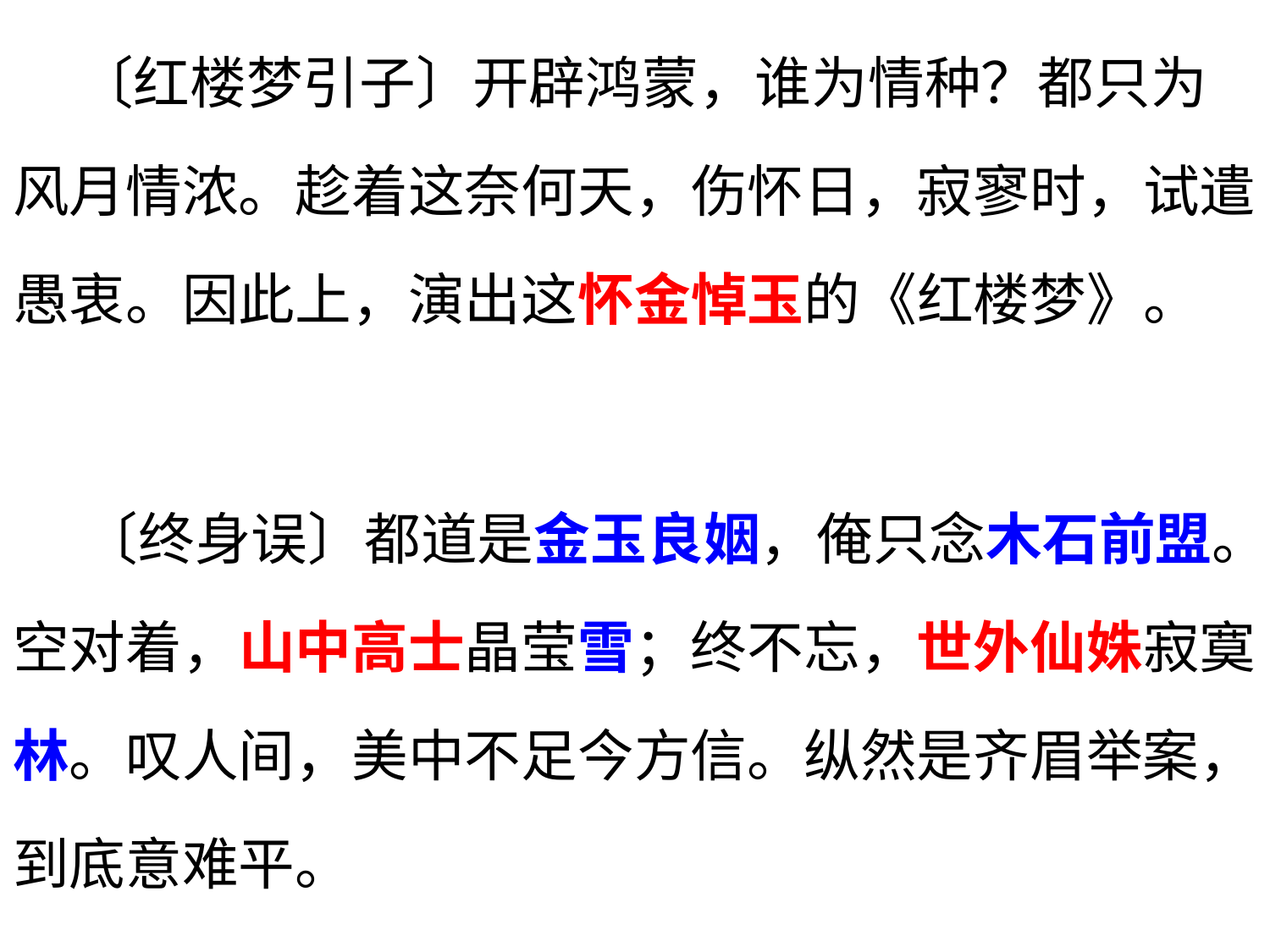

〔红楼梦引子〕开辟鸿蒙，谁为情种？都只为风月情浓。趁着这奈何天，伤怀日，寂寥时，试遣愚衷。因此上，演出这怀金悼玉的《红楼梦》。

　 〔终身误〕都道是金玉良姻，俺只念木石前盟。空对着，山中高士晶莹雪；终不忘，世外仙姝寂寞林。叹人间，美中不足今方信。纵然是齐眉举案，到底意难平。